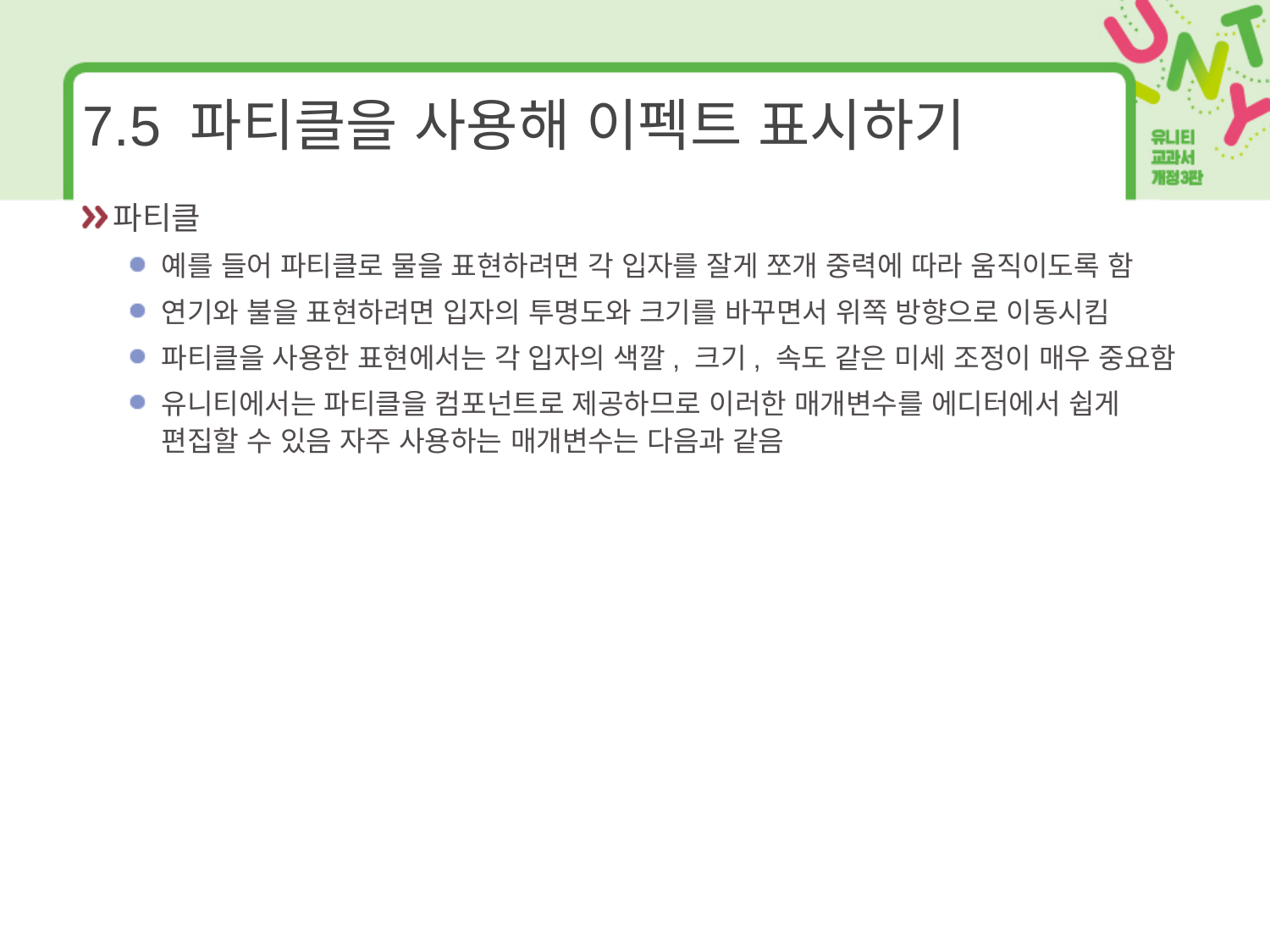

# 7.5 파티클을 사용해 이펙트 표시하기
파티클
예를 들어 파티클로 물을 표현하려면 각 입자를 잘게 쪼개 중력에 따라 움직이도록 함
연기와 불을 표현하려면 입자의 투명도와 크기를 바꾸면서 위쪽 방향으로 이동시킴
파티클을 사용한 표현에서는 각 입자의 색깔, 크기, 속도 같은 미세 조정이 매우 중요함
유니티에서는 파티클을 컴포넌트로 제공하므로 이러한 매개변수를 에디터에서 쉽게 편집할 수 있음 자주 사용하는 매개변수는 다음과 같음